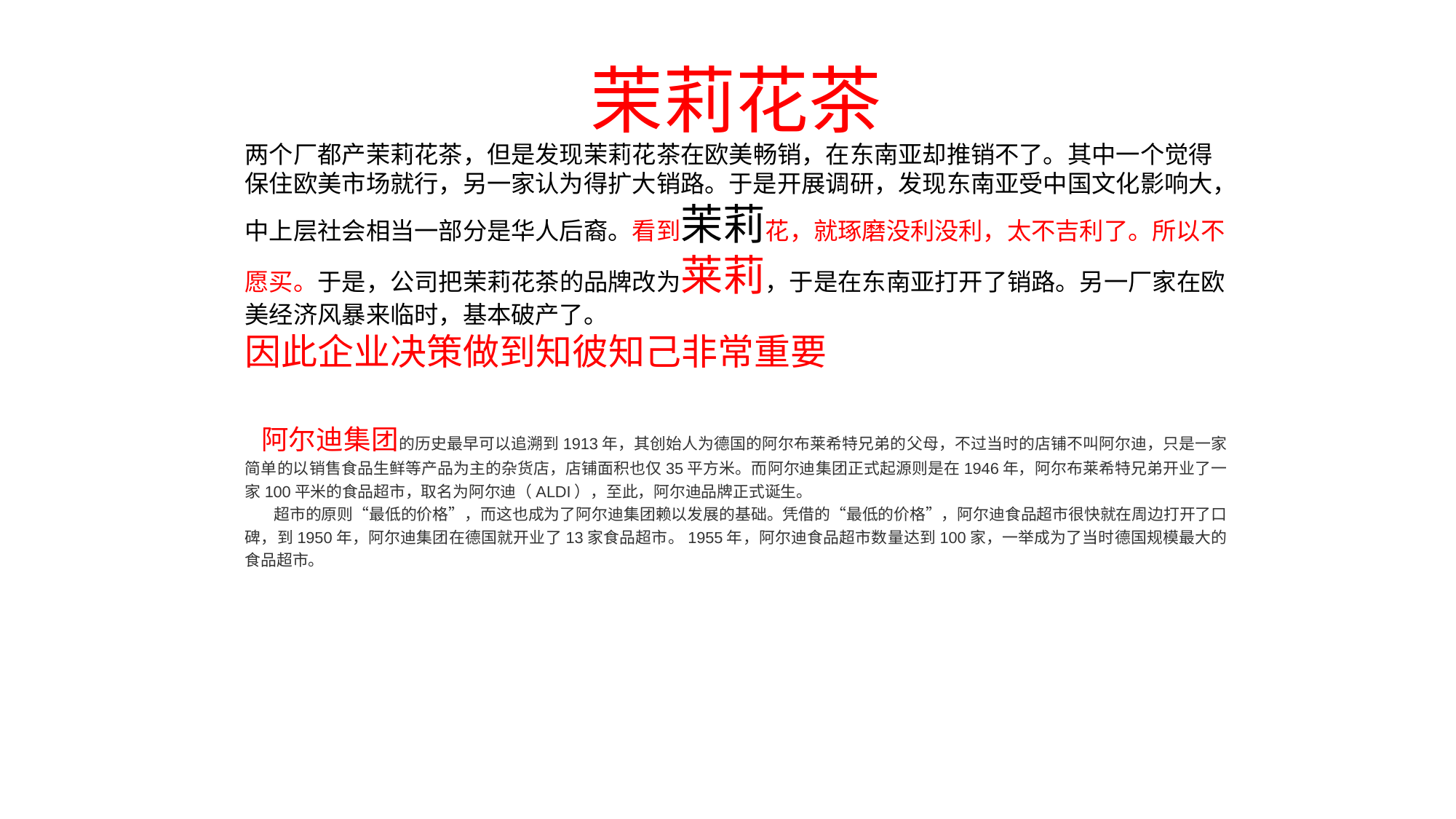

茉莉花茶
两个厂都产茉莉花茶，但是发现茉莉花茶在欧美畅销，在东南亚却推销不了。其中一个觉得保住欧美市场就行，另一家认为得扩大销路。于是开展调研，发现东南亚受中国文化影响大，中上层社会相当一部分是华人后裔。看到茉莉花，就琢磨没利没利，太不吉利了。所以不愿买。于是，公司把茉莉花茶的品牌改为莱莉，于是在东南亚打开了销路。另一厂家在欧美经济风暴来临时，基本破产了。
因此企业决策做到知彼知己非常重要

   阿尔迪集团的历史最早可以追溯到1913年，其创始人为德国的阿尔布莱希特兄弟的父母，不过当时的店铺不叫阿尔迪，只是一家简单的以销售食品生鲜等产品为主的杂货店，店铺面积也仅35平方米。而阿尔迪集团正式起源则是在1946年，阿尔布莱希特兄弟开业了一家100平米的食品超市，取名为阿尔迪（ALDI），至此，阿尔迪品牌正式诞生。
       超市的原则“最低的价格”，而这也成为了阿尔迪集团赖以发展的基础。凭借的“最低的价格”，阿尔迪食品超市很快就在周边打开了口碑，到1950年，阿尔迪集团在德国就开业了13家食品超市。1955年，阿尔迪食品超市数量达到100家，一举成为了当时德国规模最大的食品超市。